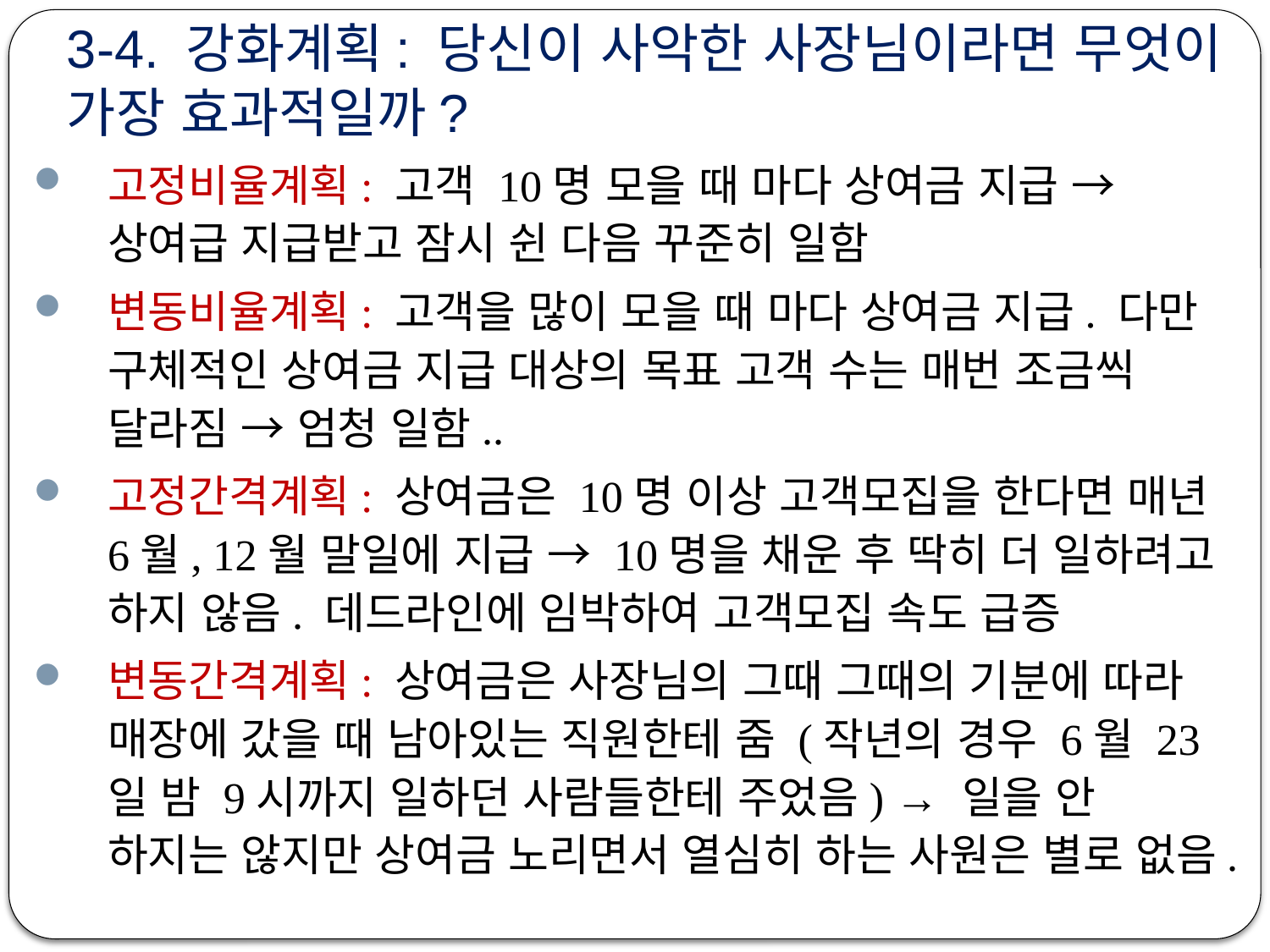

# 3-4. 강화계획: 당신이 사악한 사장님이라면 무엇이 가장 효과적일까?
고정비율계획: 고객 10명 모을 때 마다 상여금 지급 → 상여급 지급받고 잠시 쉰 다음 꾸준히 일함
변동비율계획: 고객을 많이 모을 때 마다 상여금 지급. 다만 구체적인 상여금 지급 대상의 목표 고객 수는 매번 조금씩 달라짐 → 엄청 일함..
고정간격계획: 상여금은 10명 이상 고객모집을 한다면 매년 6월, 12월 말일에 지급 → 10명을 채운 후 딱히 더 일하려고 하지 않음. 데드라인에 임박하여 고객모집 속도 급증
변동간격계획: 상여금은 사장님의 그때 그때의 기분에 따라 매장에 갔을 때 남아있는 직원한테 줌 (작년의 경우 6월 23일 밤 9시까지 일하던 사람들한테 주었음) → 일을 안 하지는 않지만 상여금 노리면서 열심히 하는 사원은 별로 없음.